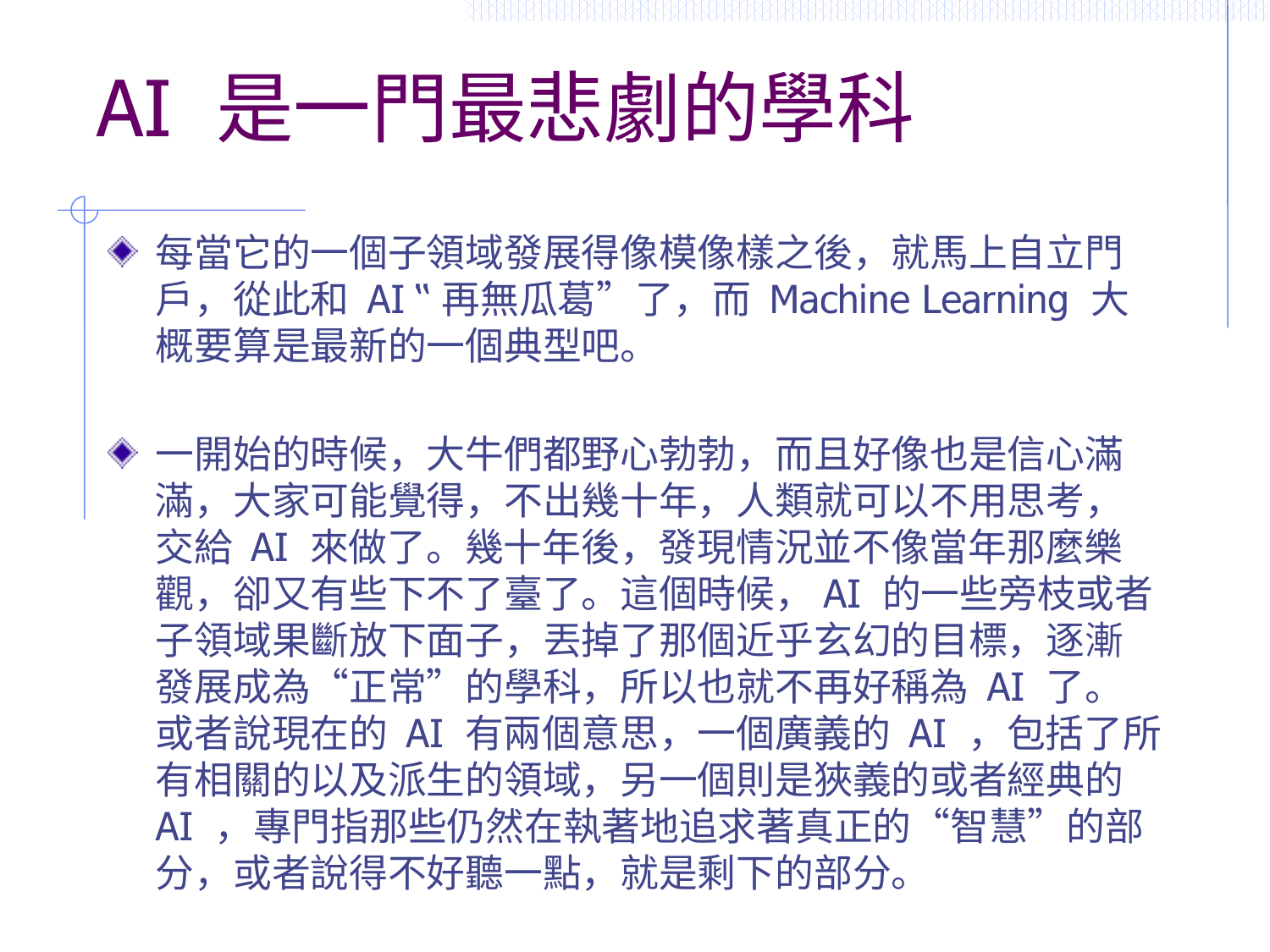

# AI 是一門最悲劇的學科
每當它的一個子領域發展得像模像樣之後，就馬上自立門戶，從此和 AI “再無瓜葛”了，而 Machine Learning 大概要算是最新的一個典型吧。

一開始的時候，大牛們都野心勃勃，而且好像也是信心滿滿，大家可能覺得，不出幾十年，人類就可以不用思考，交給 AI 來做了。幾十年後，發現情況並不像當年那麼樂觀，卻又有些下不了臺了。這個時候，AI 的一些旁枝或者子領域果斷放下面子，丟掉了那個近乎玄幻的目標，逐漸發展成為“正常”的學科，所以也就不再好稱為 AI 了。或者說現在的 AI 有兩個意思，一個廣義的 AI ，包括了所有相關的以及派生的領域，另一個則是狹義的或者經典的 AI ，專門指那些仍然在執著地追求著真正的“智慧”的部分，或者說得不好聽一點，就是剩下的部分。